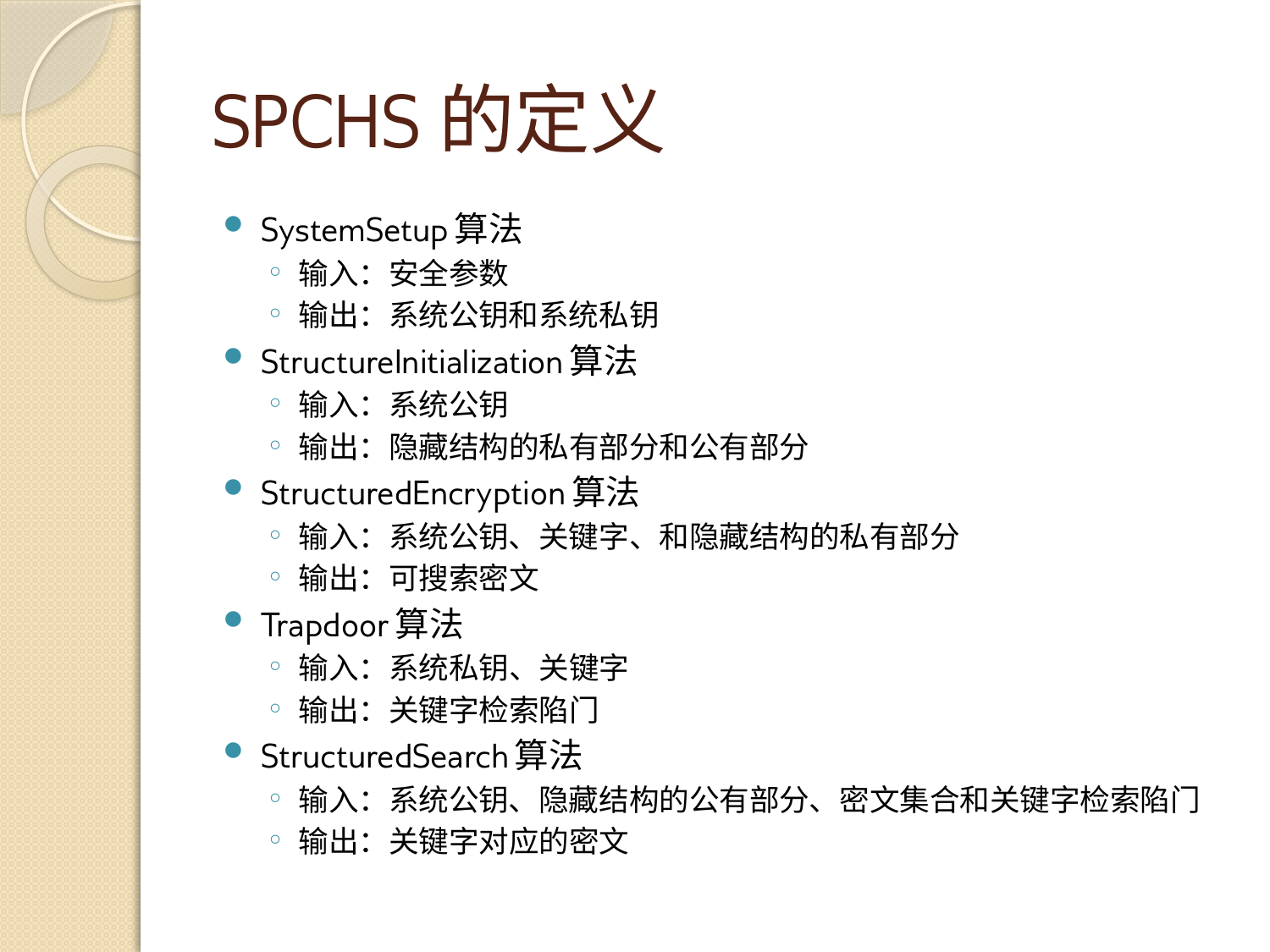

# SPCHS的定义
SystemSetup算法
输入：安全参数
输出：系统公钥和系统私钥
StructureInitialization算法
输入：系统公钥
输出：隐藏结构的私有部分和公有部分
StructuredEncryption算法
输入：系统公钥、关键字、和隐藏结构的私有部分
输出：可搜索密文
Trapdoor算法
输入：系统私钥、关键字
输出：关键字检索陷门
StructuredSearch算法
输入：系统公钥、隐藏结构的公有部分、密文集合和关键字检索陷门
输出：关键字对应的密文